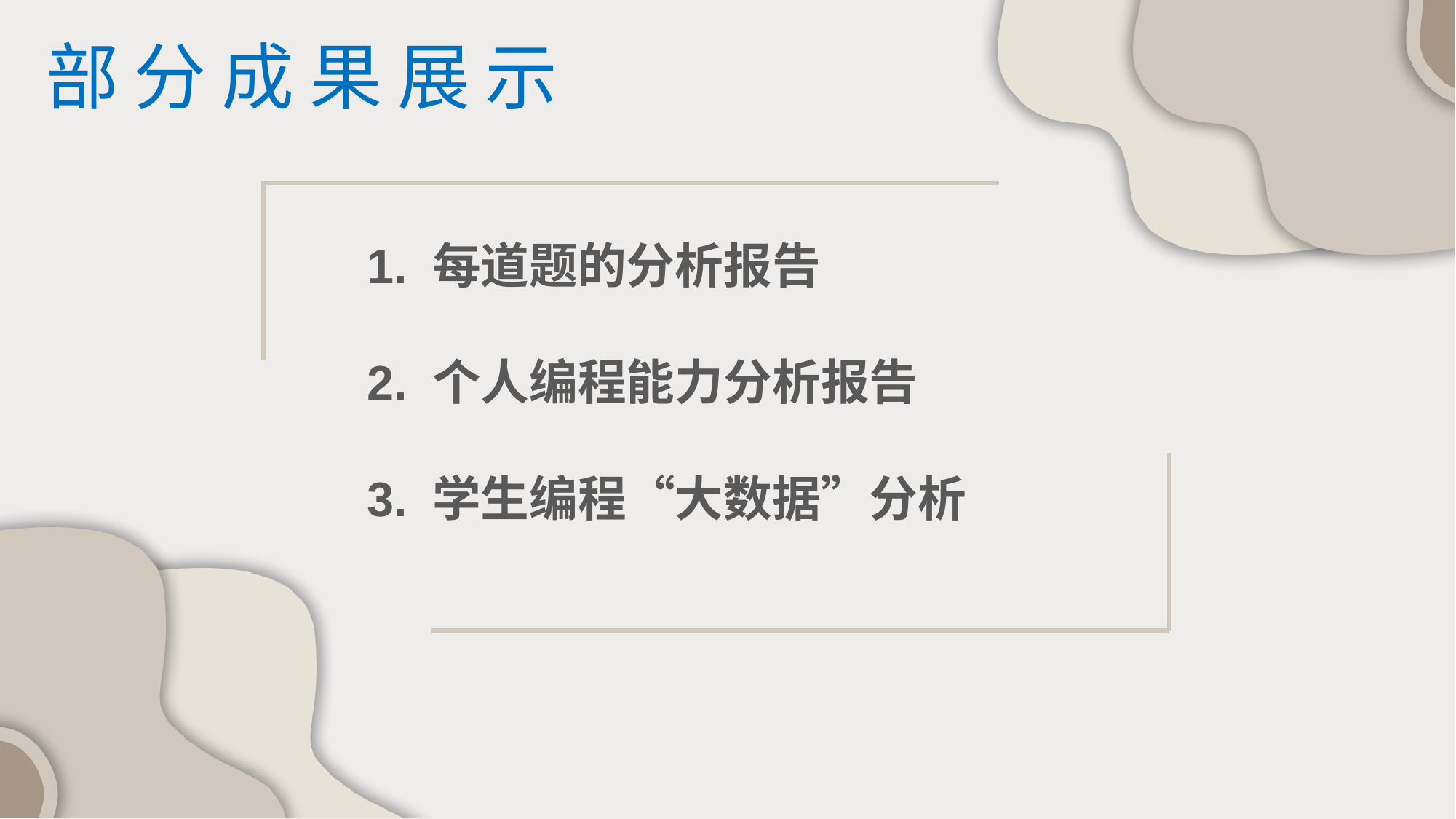

部分成果展示
1. 每道题的分析报告

2. 个人编程能力分析报告

3. 学生编程“大数据”分析